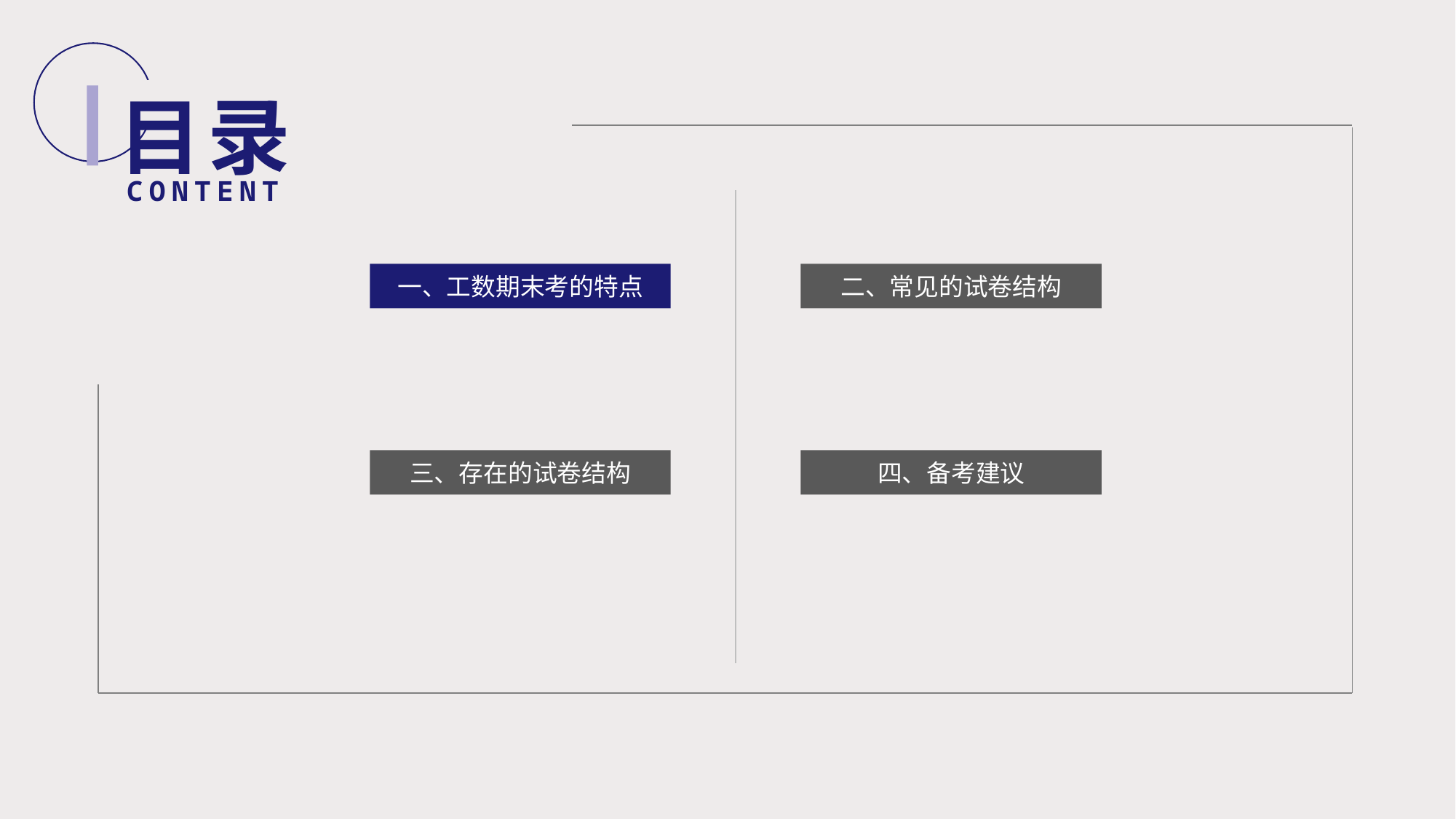

目录

CONTENT
一、工数期末考的特点
二、常见的试卷结构
三、存在的试卷结构
四、备考建议